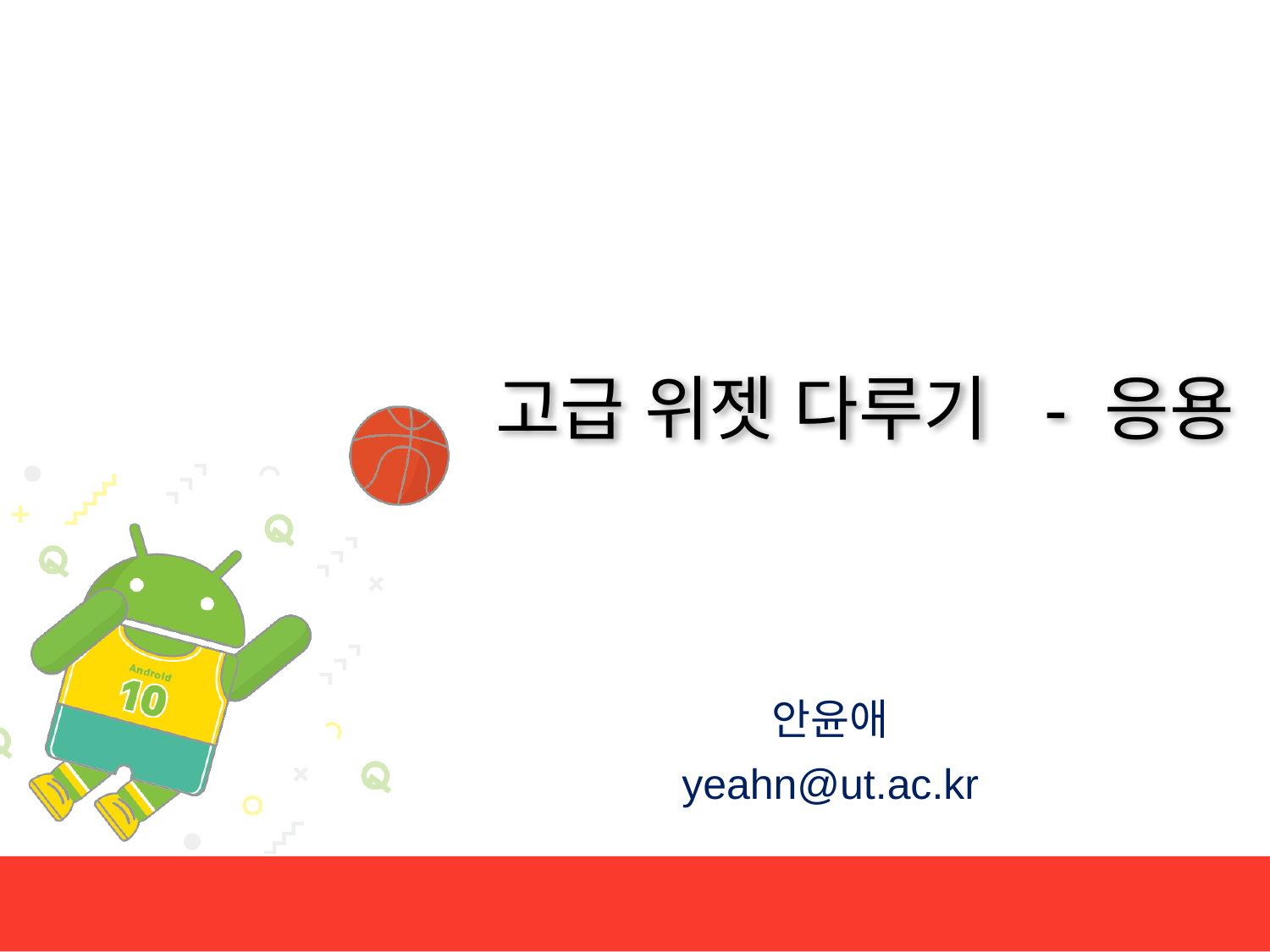

# 고급 위젯 다루기  - 응용
안윤애
yeahn@ut.ac.kr